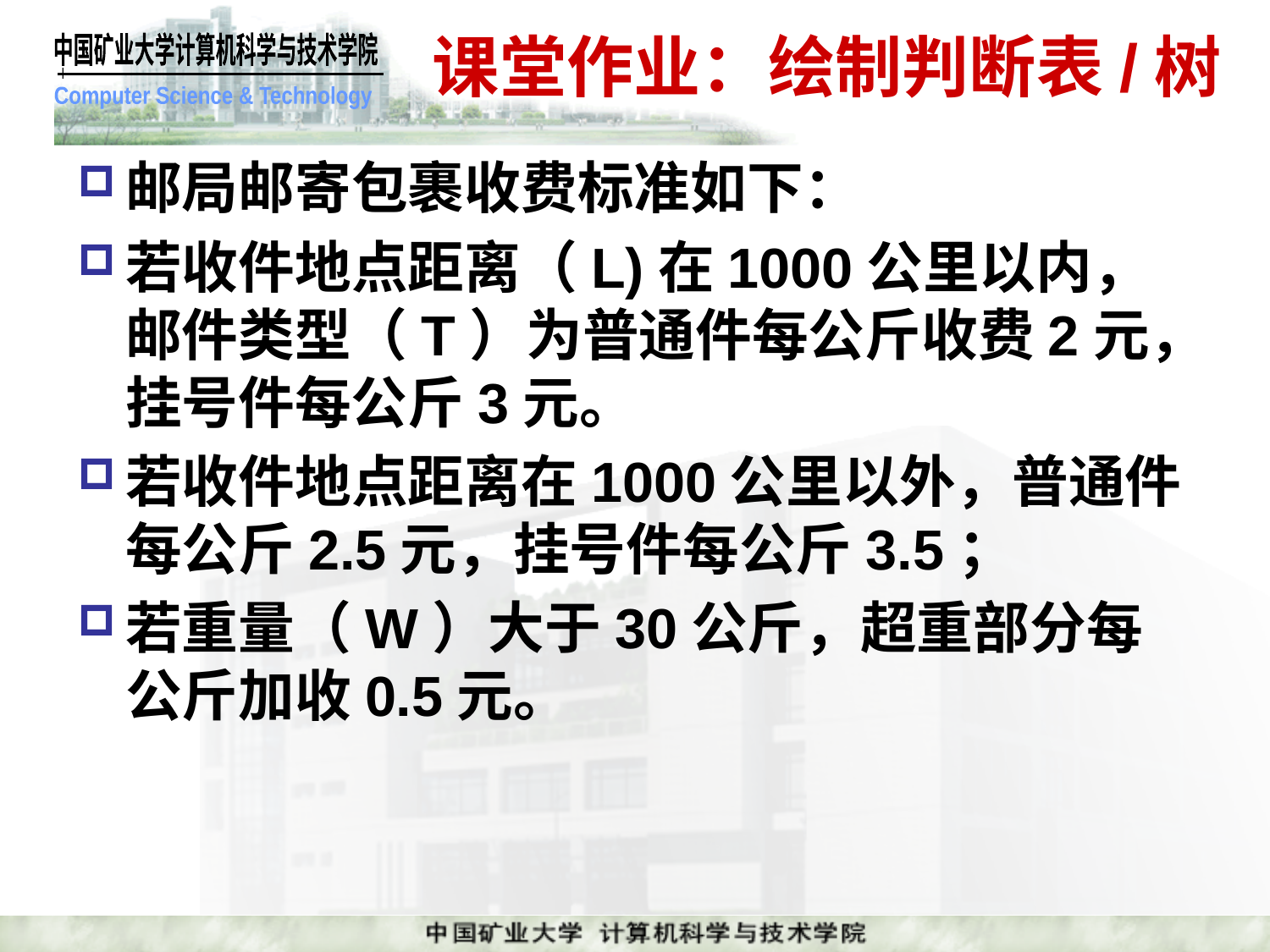

# 课堂作业：绘制判断表/树
邮局邮寄包裹收费标准如下：
若收件地点距离（L)在1000公里以内，邮件类型（T）为普通件每公斤收费2元，挂号件每公斤3元。
若收件地点距离在1000公里以外，普通件每公斤2.5元，挂号件每公斤3.5；
若重量（W）大于30公斤，超重部分每公斤加收0.5元。
117